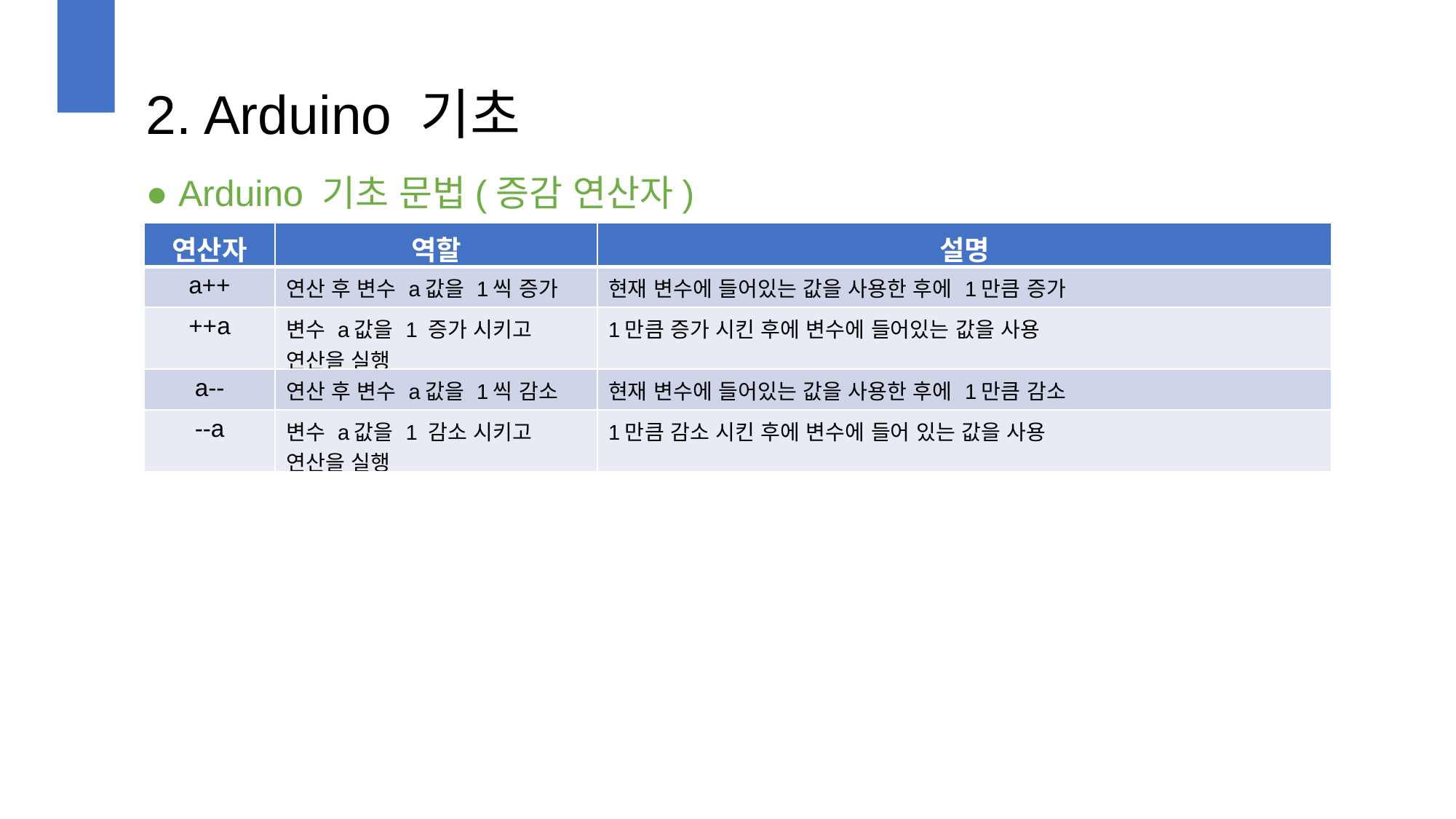

2. Arduino 기초

● Arduino 기초 문법(증감 연산자)
| 연산자 | 역할 | 설명 |
| --- | --- | --- |
| a++ | 연산 후 변수 a값을 1씩 증가 | 현재 변수에 들어있는 값을 사용한 후에 1만큼 증가 |
| ++a | 변수 a값을 1 증가 시키고 연산을 실행 | 1만큼 증가 시킨 후에 변수에 들어있는 값을 사용 |
| a-- | 연산 후 변수 a값을 1씩 감소 | 현재 변수에 들어있는 값을 사용한 후에 1만큼 감소 |
| --a | 변수 a값을 1 감소 시키고 연산을 실행 | 1만큼 감소 시킨 후에 변수에 들어 있는 값을 사용 |